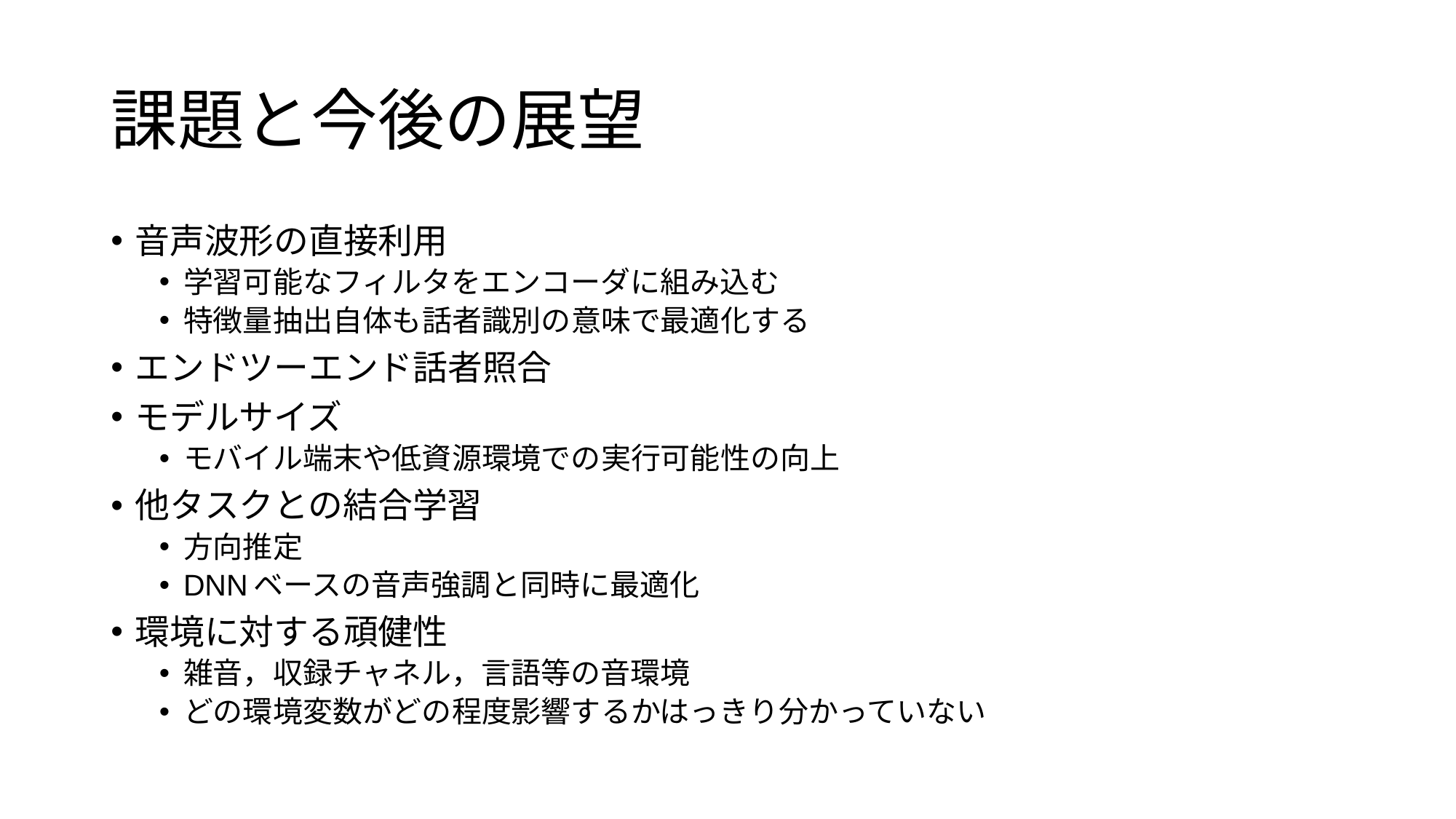

# 課題と今後の展望
音声波形の直接利用
学習可能なフィルタをエンコーダに組み込む
特徴量抽出自体も話者識別の意味で最適化する
エンドツーエンド話者照合
モデルサイズ
モバイル端末や低資源環境での実行可能性の向上
他タスクとの結合学習
方向推定
DNNベースの音声強調と同時に最適化
環境に対する頑健性
雑音，収録チャネル，言語等の音環境
どの環境変数がどの程度影響するかはっきり分かっていない